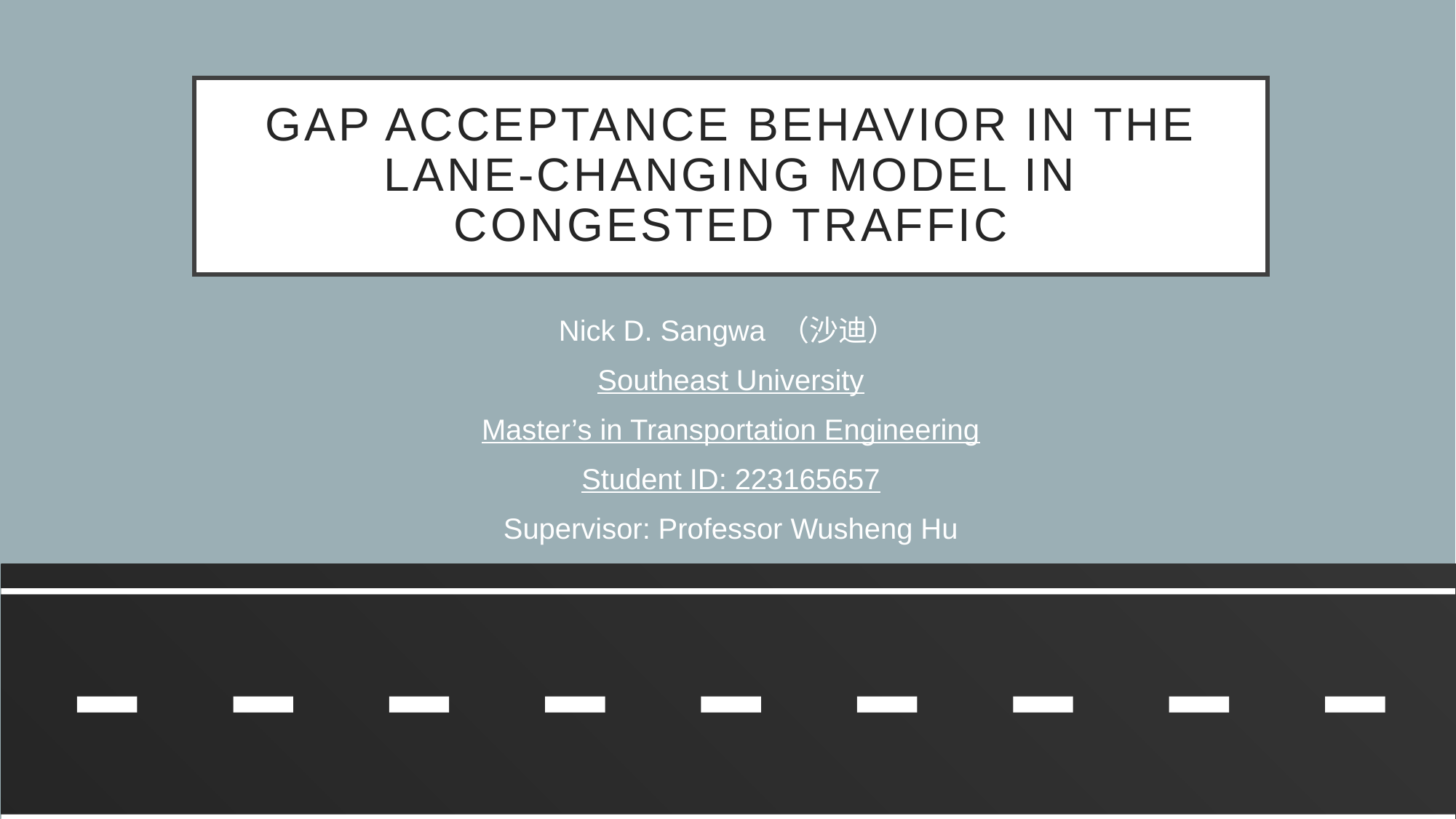

# Gap Acceptance Behavior in the Lane-Changing Model in Congested Traffic
Nick D. Sangwa （沙迪）
Southeast University
Master’s in Transportation Engineering
Student ID: 223165657
Supervisor: Professor Wusheng Hu